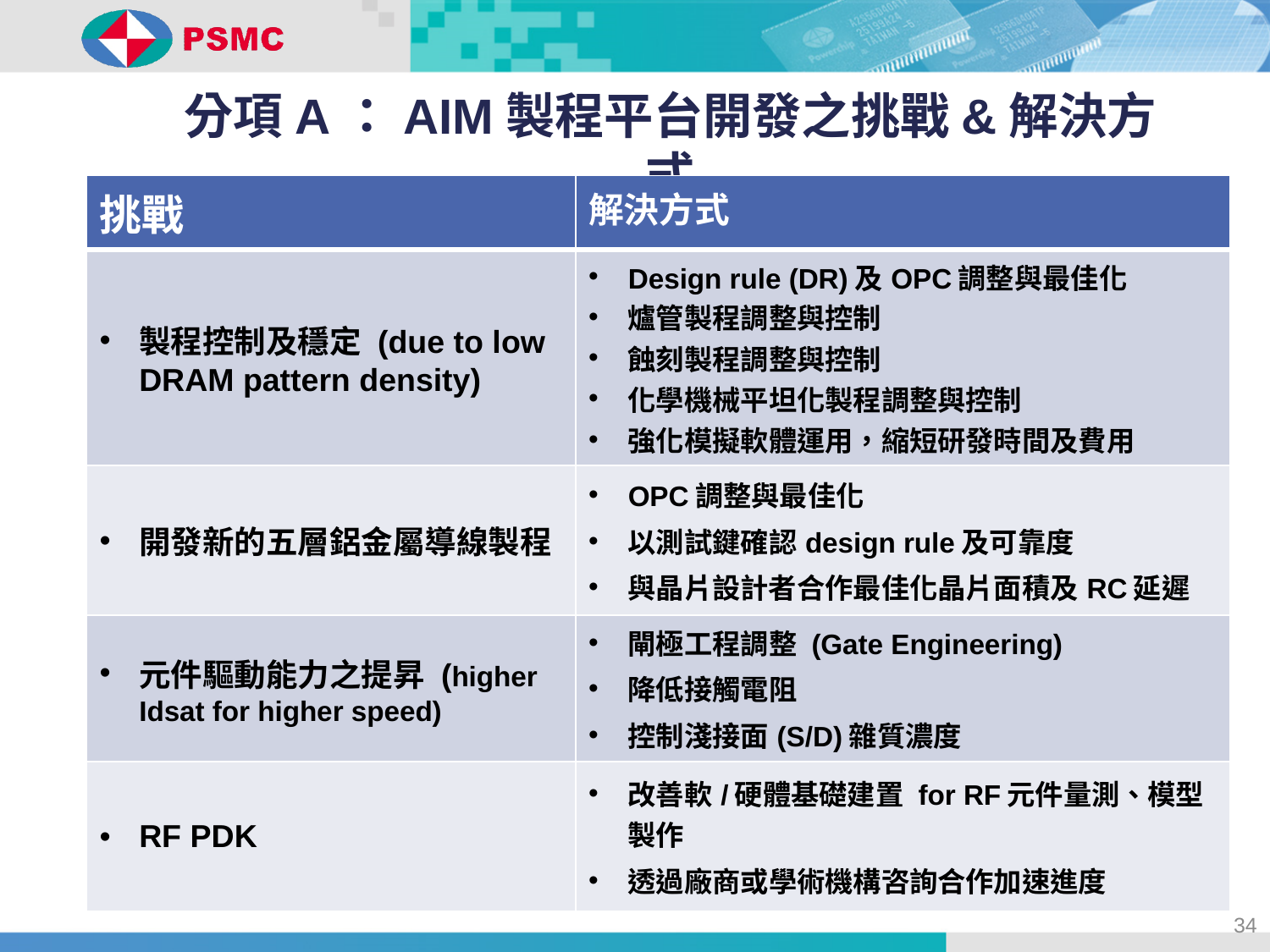

分項A：AIM製程平台開發之挑戰&解決方式
| 挑戰 | 解決方式 |
| --- | --- |
| 製程控制及穩定 (due to low DRAM pattern density) | Design rule (DR)及OPC調整與最佳化 爐管製程調整與控制 蝕刻製程調整與控制 化學機械平坦化製程調整與控制 強化模擬軟體運用，縮短研發時間及費用 |
| 開發新的五層鋁金屬導線製程 | OPC調整與最佳化 以測試鍵確認design rule及可靠度 與晶片設計者合作最佳化晶片面積及RC延遲 |
| 元件驅動能力之提昇 (higher Idsat for higher speed) | 閘極工程調整 (Gate Engineering) 降低接觸電阻 控制淺接面(S/D)雜質濃度 |
| RF PDK | 改善軟/硬體基礎建置 for RF元件量測、模型製作 透過廠商或學術機構咨詢合作加速進度 |
34